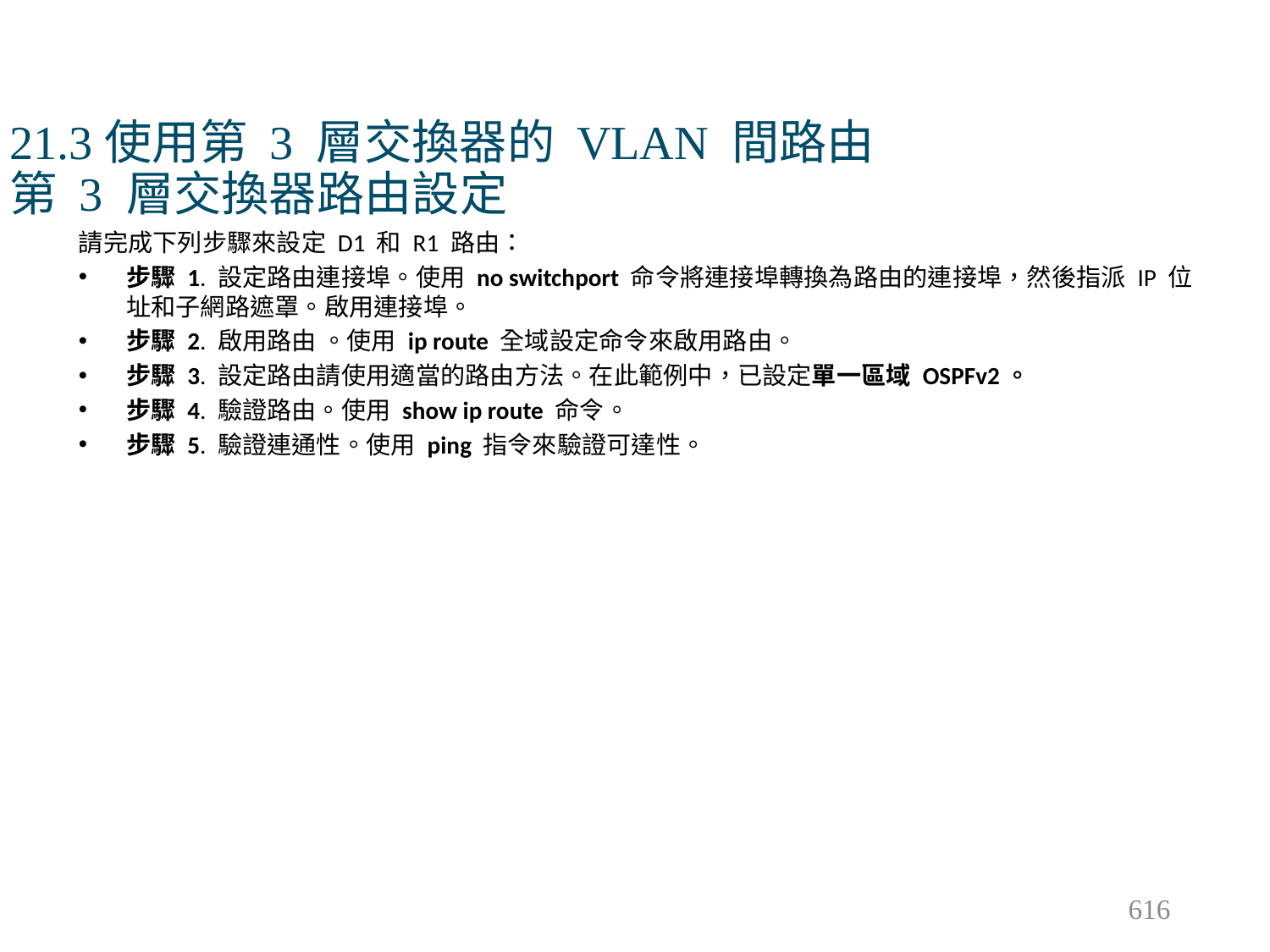

# 21.3使用第 3 層交換器的 VLAN 間路由 第 3 層交換器路由設定
請完成下列步驟來設定 D1 和 R1 路由：
步驟 1. 設定路由連接埠。使用 no switchport 命令將連接埠轉換為路由的連接埠，然後指派 IP 位址和子網路遮罩。啟用連接埠。
步驟 2. 啟用路由 。使用 ip route 全域設定命令來啟用路由。
步驟 3. 設定路由請使用適當的路由方法。在此範例中，已設定單一區域 OSPFv2。
步驟 4. 驗證路由。使用 show ip route 命令。
步驟 5. 驗證連通性。使用 ping 指令來驗證可達性。

616